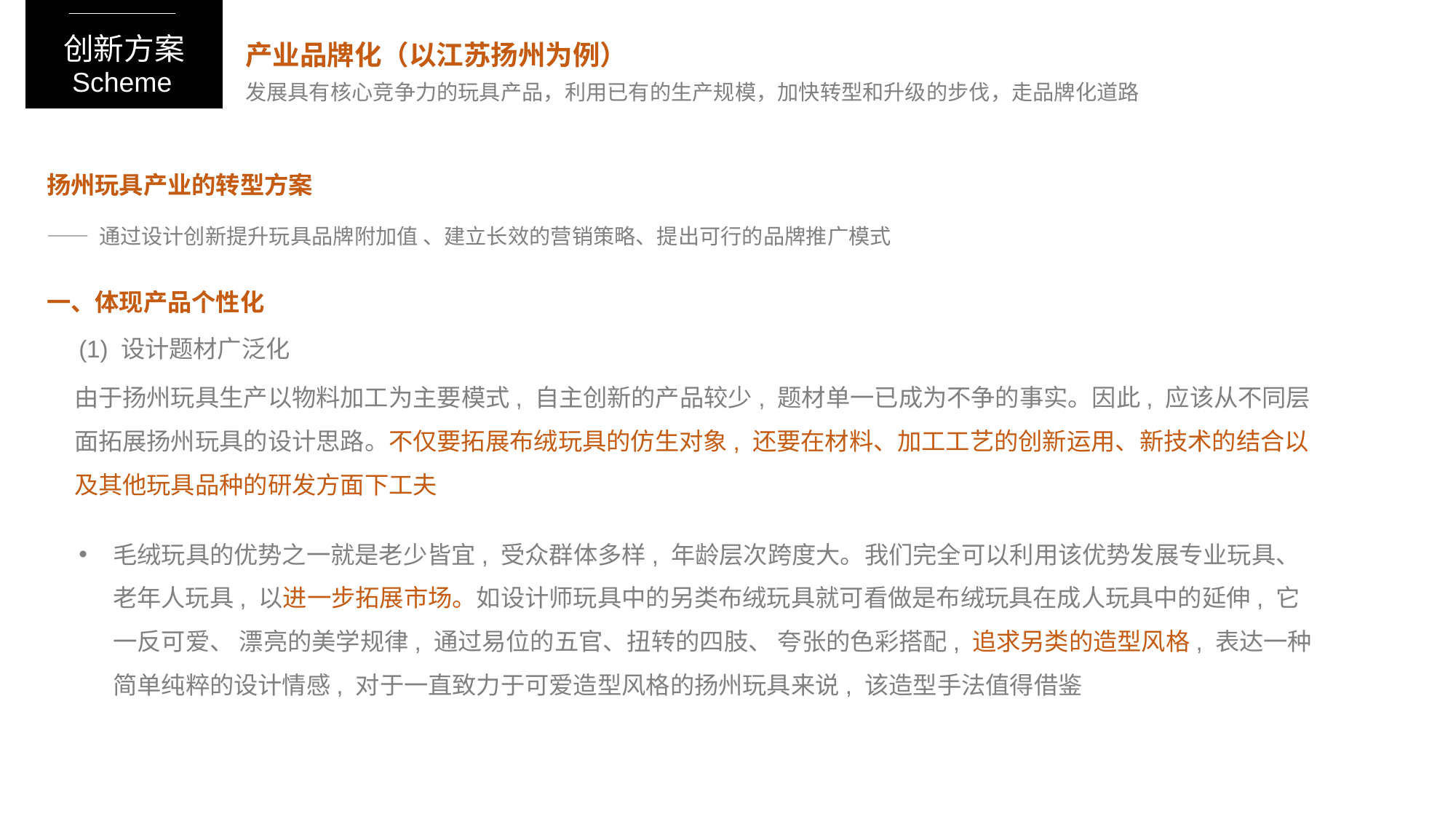

创新方案
产业品牌化（以江苏扬州为例）
Scheme
发展具有核心竞争力的玩具产品，利用已有的生产规模，加快转型和升级的步伐，走品牌化道路
扬州玩具产业的转型方案
—— 通过设计创新提升玩具品牌附加值 、建立长效的营销策略、提出可行的品牌推广模式
一、体现产品个性化
(1) 设计题材广泛化
由于扬州玩具生产以物料加工为主要模式, 自主创新的产品较少, 题材单一已成为不争的事实。因此, 应该从不同层面拓展扬州玩具的设计思路。不仅要拓展布绒玩具的仿生对象, 还要在材料、加工工艺的创新运用、新技术的结合以及其他玩具品种的研发方面下工夫
毛绒玩具的优势之一就是老少皆宜, 受众群体多样, 年龄层次跨度大。我们完全可以利用该优势发展专业玩具、老年人玩具, 以进一步拓展市场。如设计师玩具中的另类布绒玩具就可看做是布绒玩具在成人玩具中的延伸, 它一反可爱、 漂亮的美学规律, 通过易位的五官、扭转的四肢、 夸张的色彩搭配, 追求另类的造型风格, 表达一种简单纯粹的设计情感, 对于一直致力于可爱造型风格的扬州玩具来说, 该造型手法值得借鉴